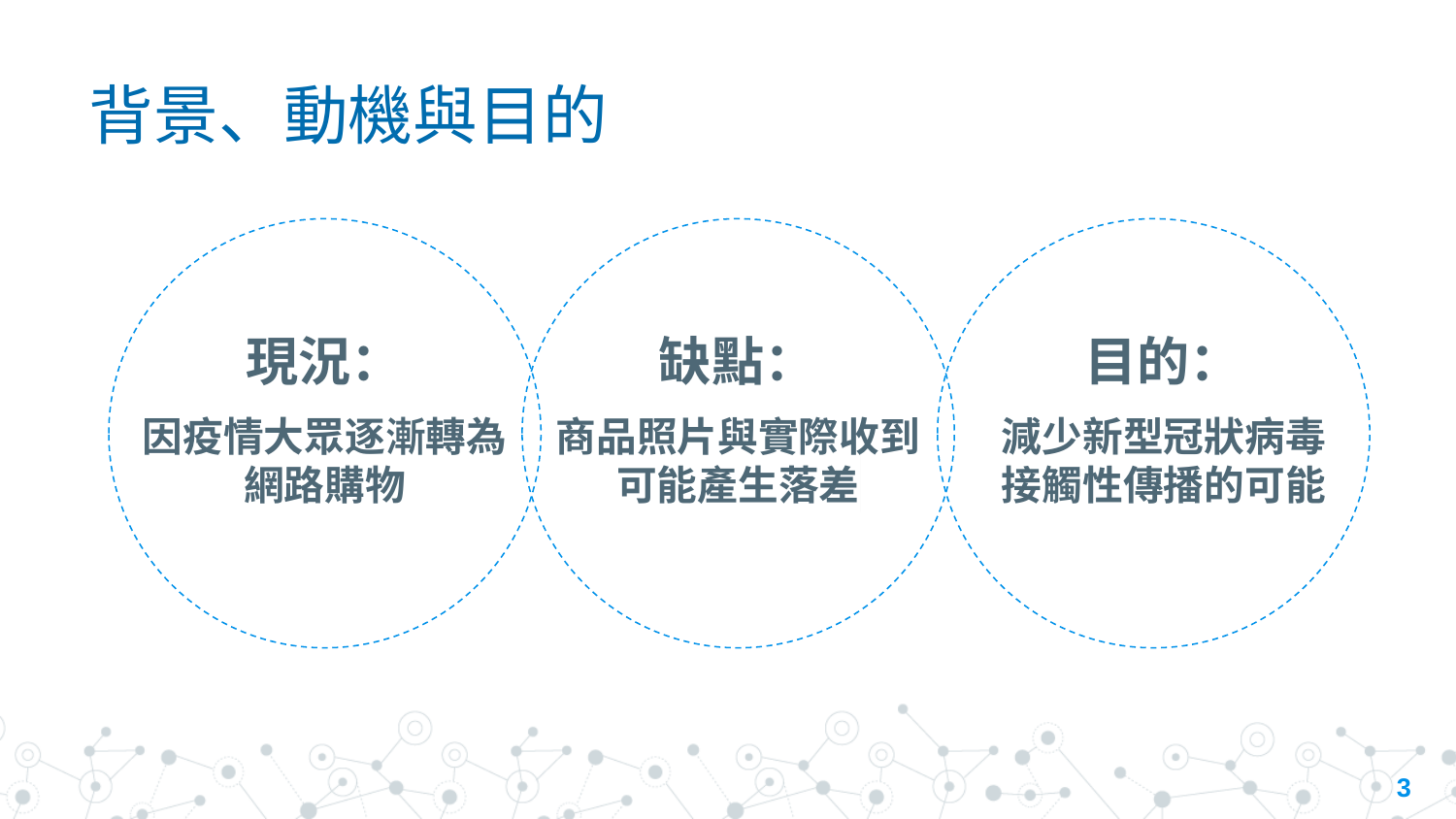

背景、動機與目的

缺點：
商品照片與實際收到可能產生落差​
目的：
減少新型冠狀病毒
接觸性傳播的可能​
現況：
因疫情大眾逐漸轉為
網路購物
3